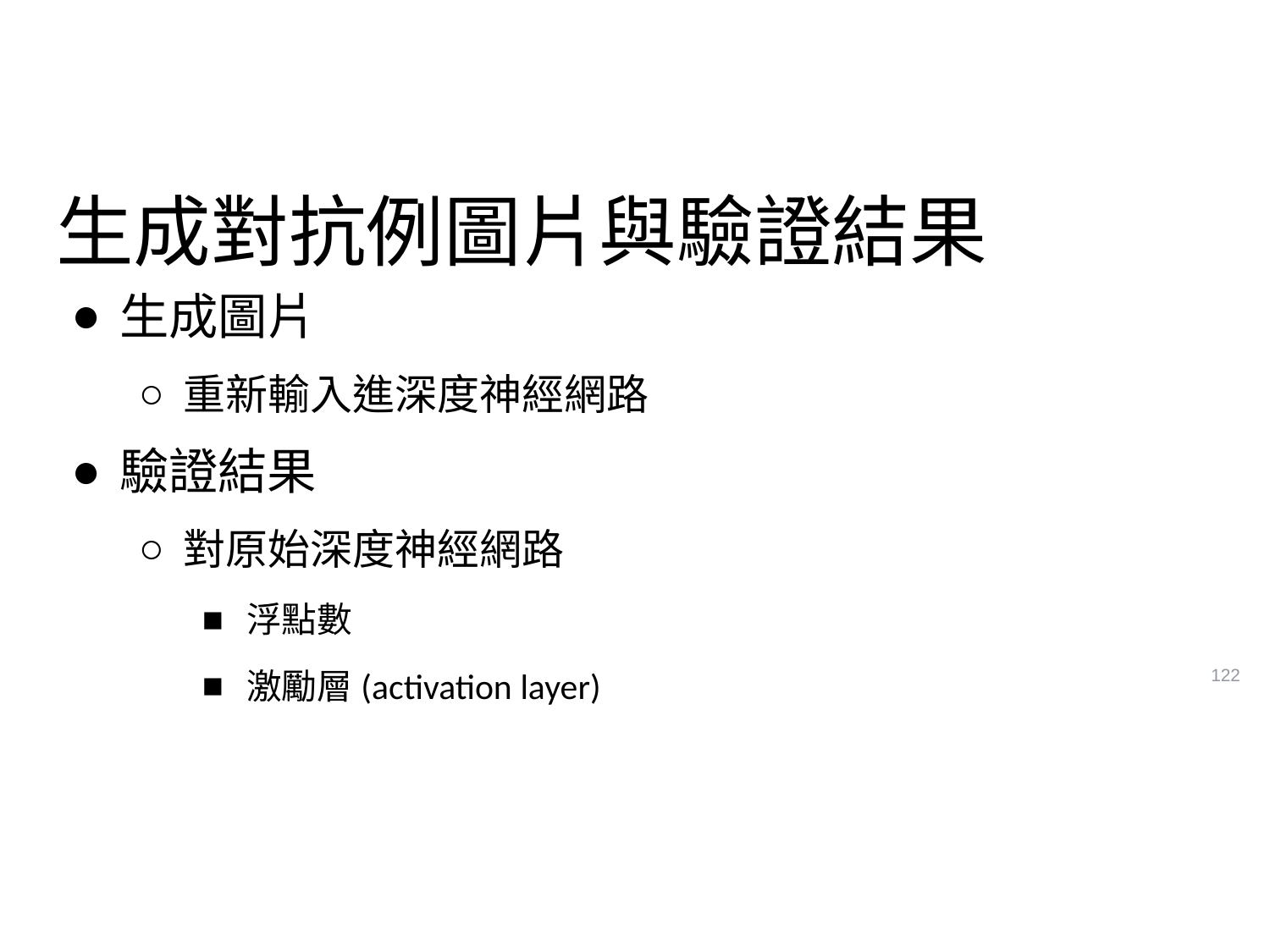

# 生成對抗例圖片與驗證結果
生成圖片
重新輸入進深度神經網路
驗證結果
對原始深度神經網路
浮點數
激勵層(activation layer)
122